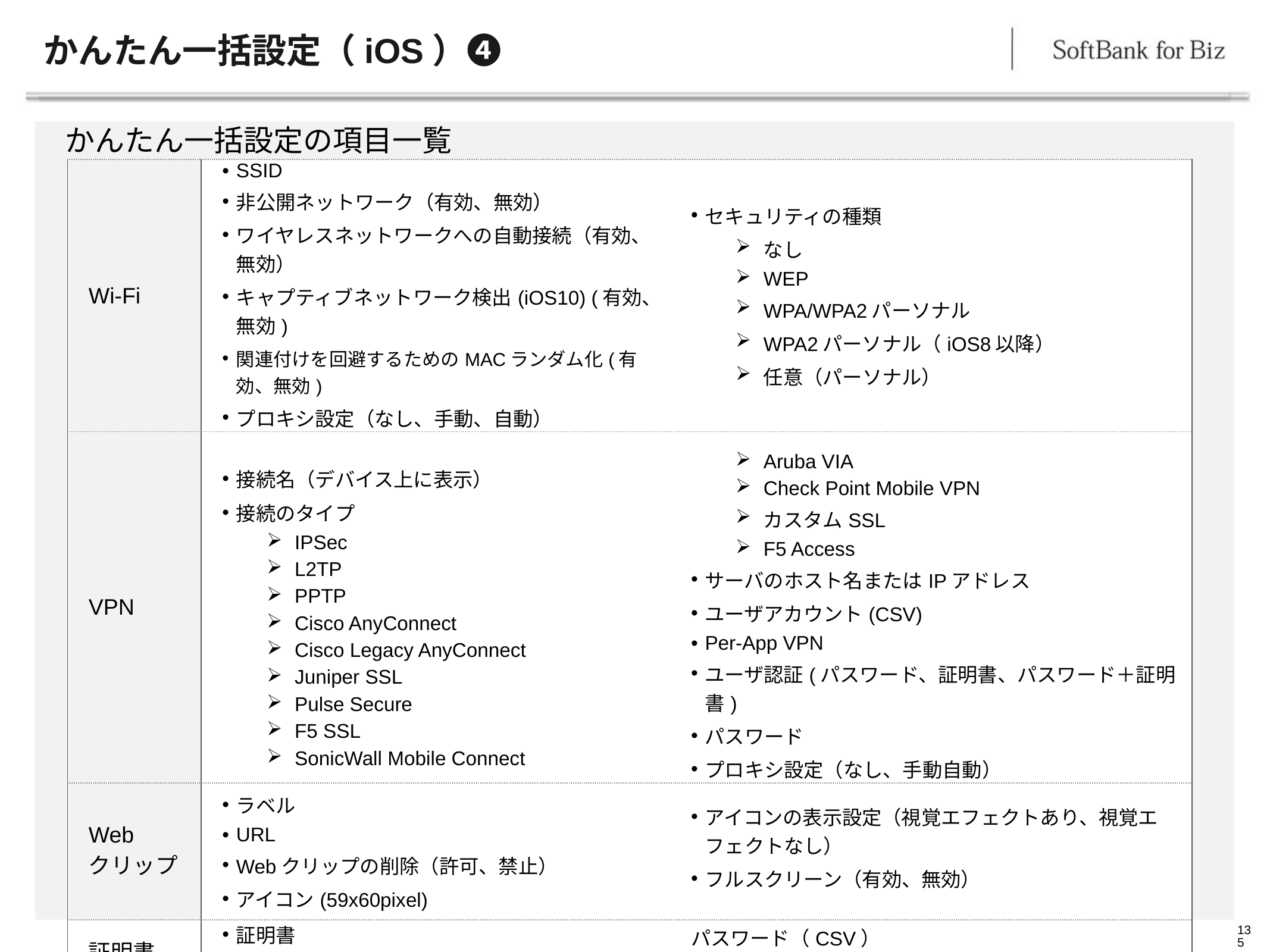

# かんたん一括設定（iOS）➍
かんたん一括設定の項目一覧
| Wi-Fi | SSID 非公開ネットワーク（有効、無効） ワイヤレスネットワークへの自動接続（有効、無効） キャプティブネットワーク検出(iOS10) (有効、無効) 関連付けを回避するためのMACランダム化(有効、無効) プロキシ設定（なし、手動、自動） | セキュリティの種類 なし WEP WPA/WPA2パーソナル WPA2パーソナル（iOS8以降） 任意（パーソナル） |
| --- | --- | --- |
| VPN | 接続名（デバイス上に表示） 接続のタイプ IPSec L2TP PPTP Cisco AnyConnect Cisco Legacy AnyConnect Juniper SSL Pulse Secure F5 SSL SonicWall Mobile Connect | Aruba VIA Check Point Mobile VPN カスタムSSL F5 Access サーバのホスト名またはIPアドレス ユーザアカウント(CSV) Per-App VPN ユーザ認証(パスワード、証明書、パスワード＋証明書) パスワード プロキシ設定（なし、手動自動） |
| Web クリップ | ラベル URL Webクリップの削除（許可、禁止） アイコン(59x60pixel) | アイコンの表示設定（視覚エフェクトあり、視覚エフェクトなし） フルスクリーン（有効、無効） |
| 証明書 | 証明書 証明書名（CSV） | パスワード（CSV） |
| Google アカウント | アカウントの説明（CSV） アカウント名（CSV） | メールアドレス（CSV） 通信サービスルール（CSV） |
135